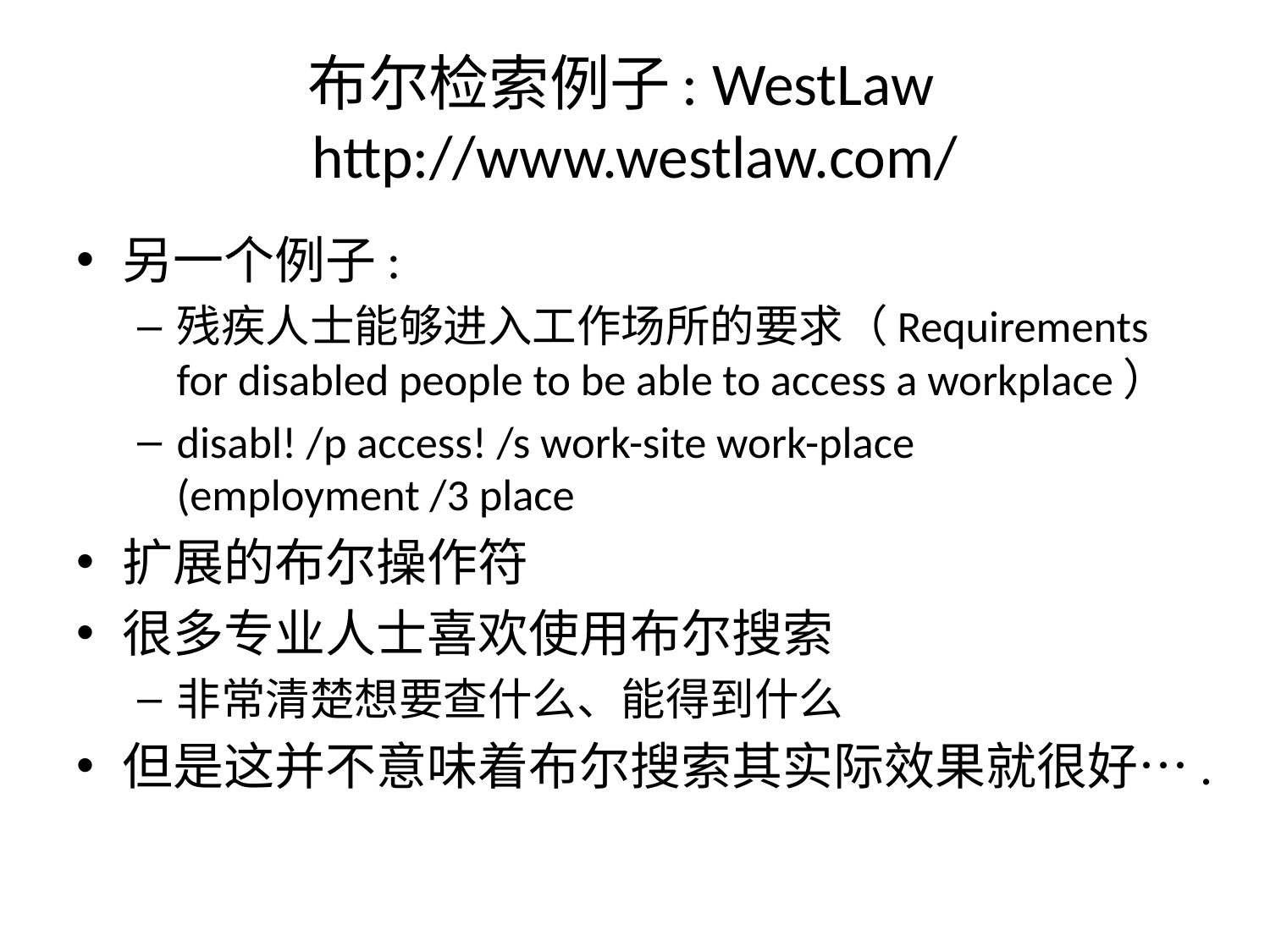

# 布尔检索例子: WestLaw   http://www.westlaw.com/
另一个例子:
残疾人士能够进入工作场所的要求（Requirements for disabled people to be able to access a workplace）
disabl! /p access! /s work-site work-place (employment /3 place
扩展的布尔操作符
很多专业人士喜欢使用布尔搜索
非常清楚想要查什么、能得到什么
但是这并不意味着布尔搜索其实际效果就很好….